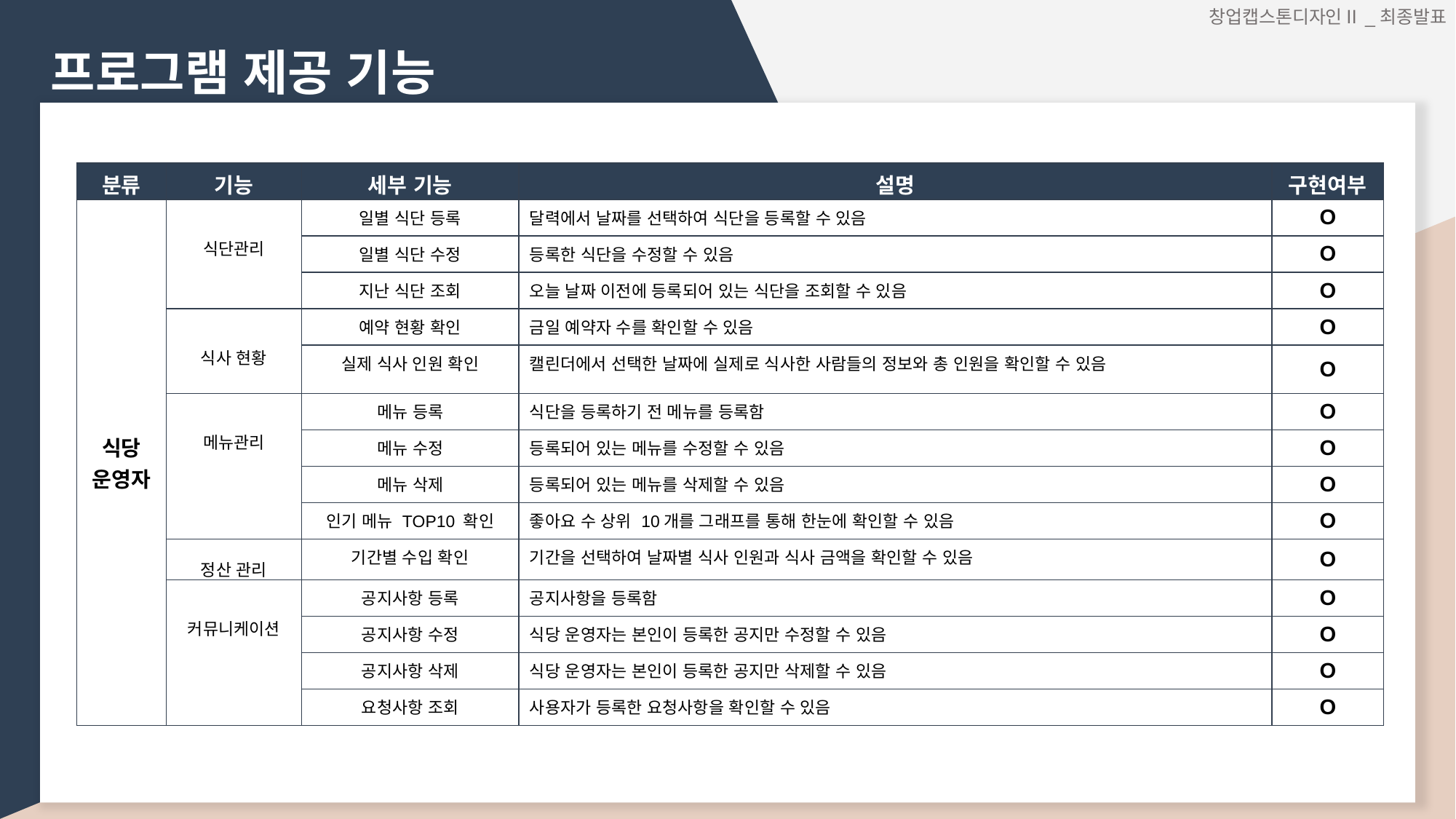

창업캡스톤디자인Ⅱ_최종발표
프로그램 제공 기능
| 분류 | 기능 | 세부 기능 | 설명 | 구현여부 |
| --- | --- | --- | --- | --- |
| 식당 운영자 | 식단관리 | 일별 식단 등록 | 달력에서 날짜를 선택하여 식단을 등록할 수 있음 | O |
|  |  | 일별 식단 수정 | 등록한 식단을 수정할 수 있음 | O |
|  |  | 지난 식단 조회 | 오늘 날짜 이전에 등록되어 있는 식단을 조회할 수 있음 | O |
|  | 식사 현황 | 예약 현황 확인 | 금일 예약자 수를 확인할 수 있음 | O |
|  |  | 실제 식사 인원 확인 | 캘린더에서 선택한 날짜에 실제로 식사한 사람들의 정보와 총 인원을 확인할 수 있음 | O |
|  | 메뉴관리 | 메뉴 등록 | 식단을 등록하기 전 메뉴를 등록함 | O |
|  |  | 메뉴 수정 | 등록되어 있는 메뉴를 수정할 수 있음 | O |
|  |  | 메뉴 삭제 | 등록되어 있는 메뉴를 삭제할 수 있음 | O |
|  |  | 인기 메뉴 TOP10 확인 | 좋아요 수 상위 10개를 그래프를 통해 한눈에 확인할 수 있음 | O |
|  | 정산 관리 | 기간별 수입 확인 | 기간을 선택하여 날짜별 식사 인원과 식사 금액을 확인할 수 있음 | O |
|  | 커뮤니케이션 | 공지사항 등록 | 공지사항을 등록함 | O |
|  |  | 공지사항 수정 | 식당 운영자는 본인이 등록한 공지만 수정할 수 있음 | O |
|  |  | 공지사항 삭제 | 식당 운영자는 본인이 등록한 공지만 삭제할 수 있음 | O |
|  |  | 요청사항 조회 | 사용자가 등록한 요청사항을 확인할 수 있음 | O |